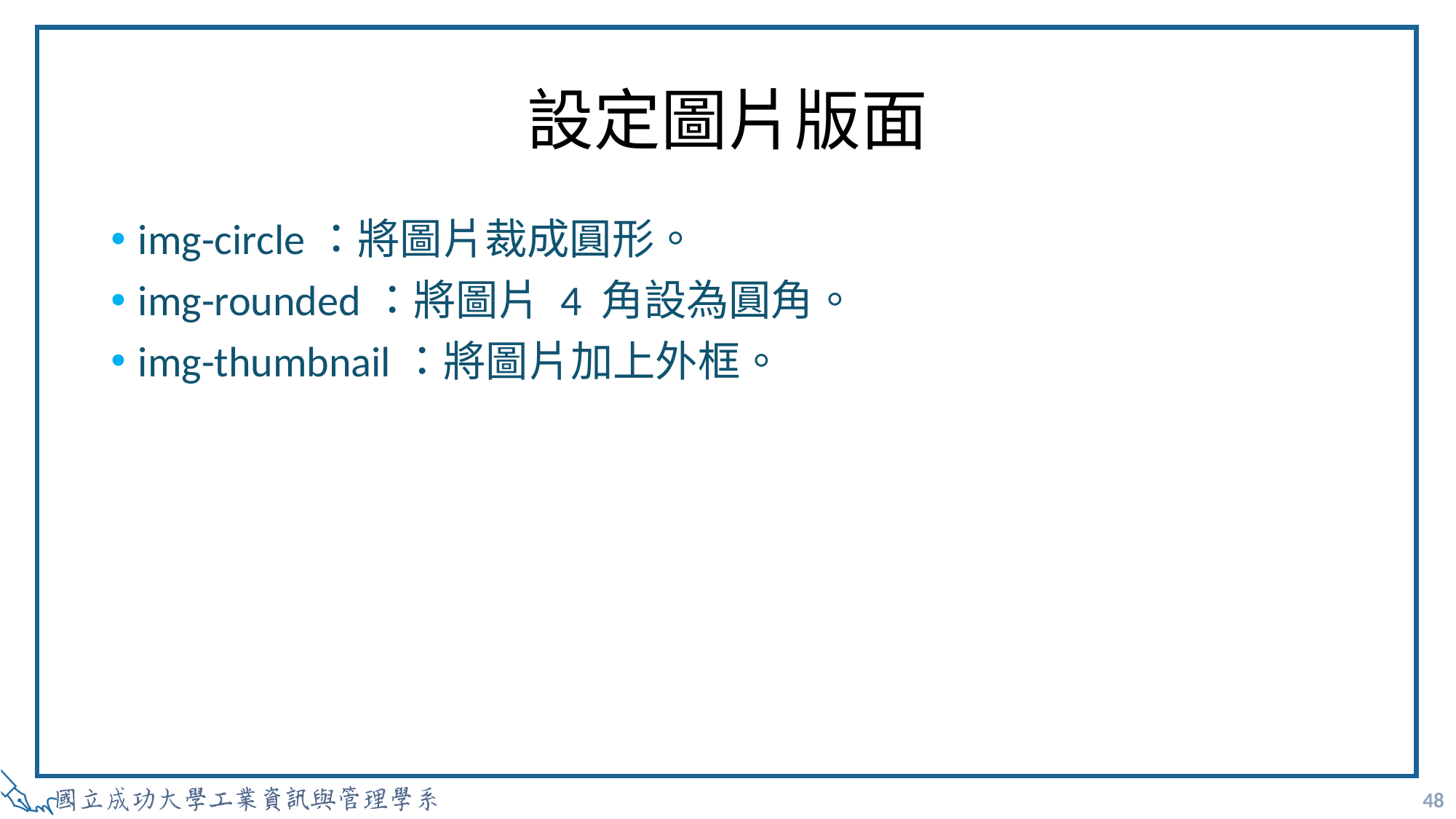

# 設定圖片版面
img-circle：將圖片裁成圓形。
img-rounded：將圖片 4 角設為圓角。
img-thumbnail：將圖片加上外框。
48